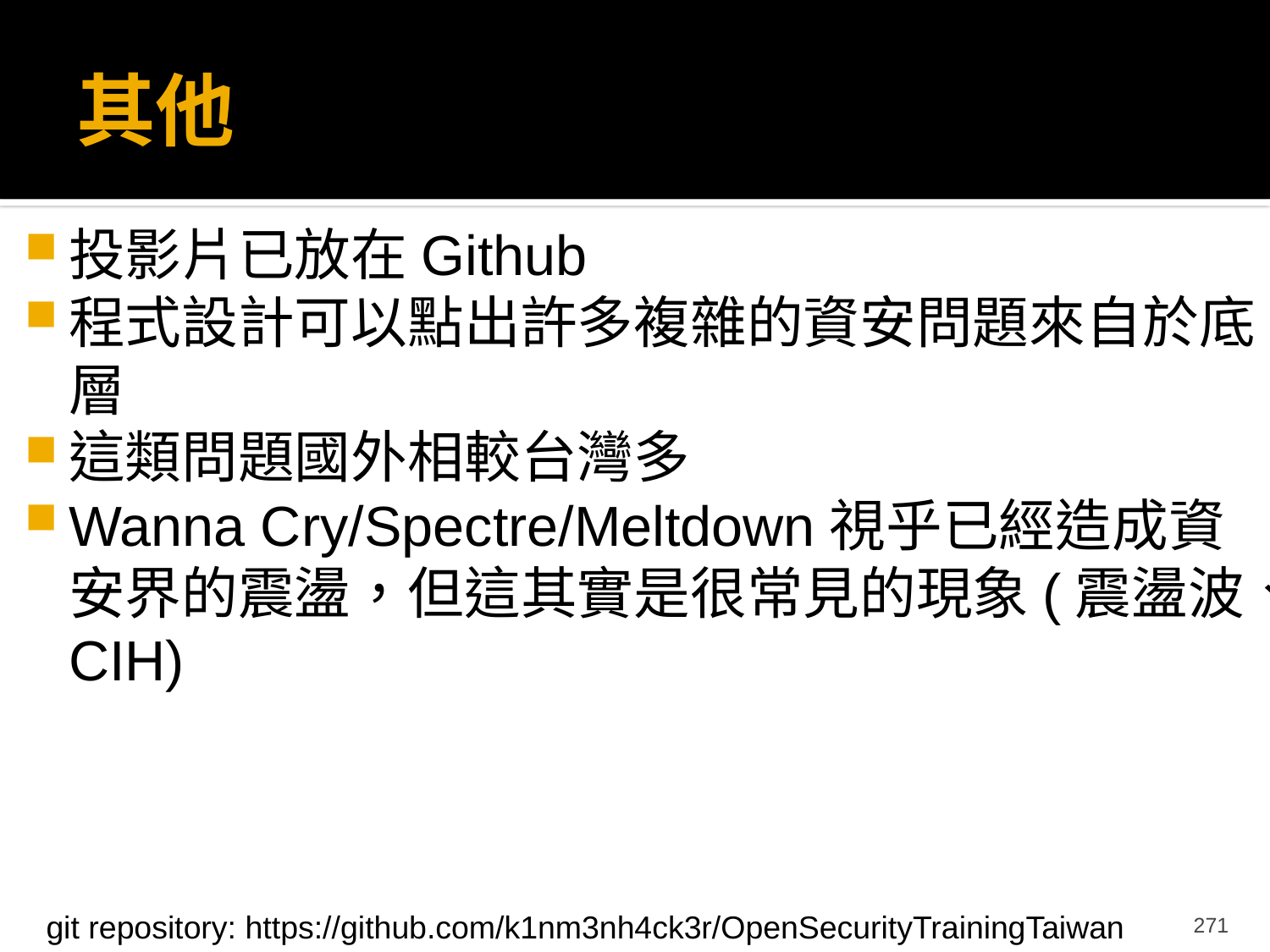

# 其他
投影片已放在Github
程式設計可以點出許多複雜的資安問題來自於底層
這類問題國外相較台灣多
Wanna Cry/Spectre/Meltdown視乎已經造成資安界的震盪，但這其實是很常見的現象(震盪波、CIH)
271
git repository: https://github.com/k1nm3nh4ck3r/OpenSecurityTrainingTaiwan